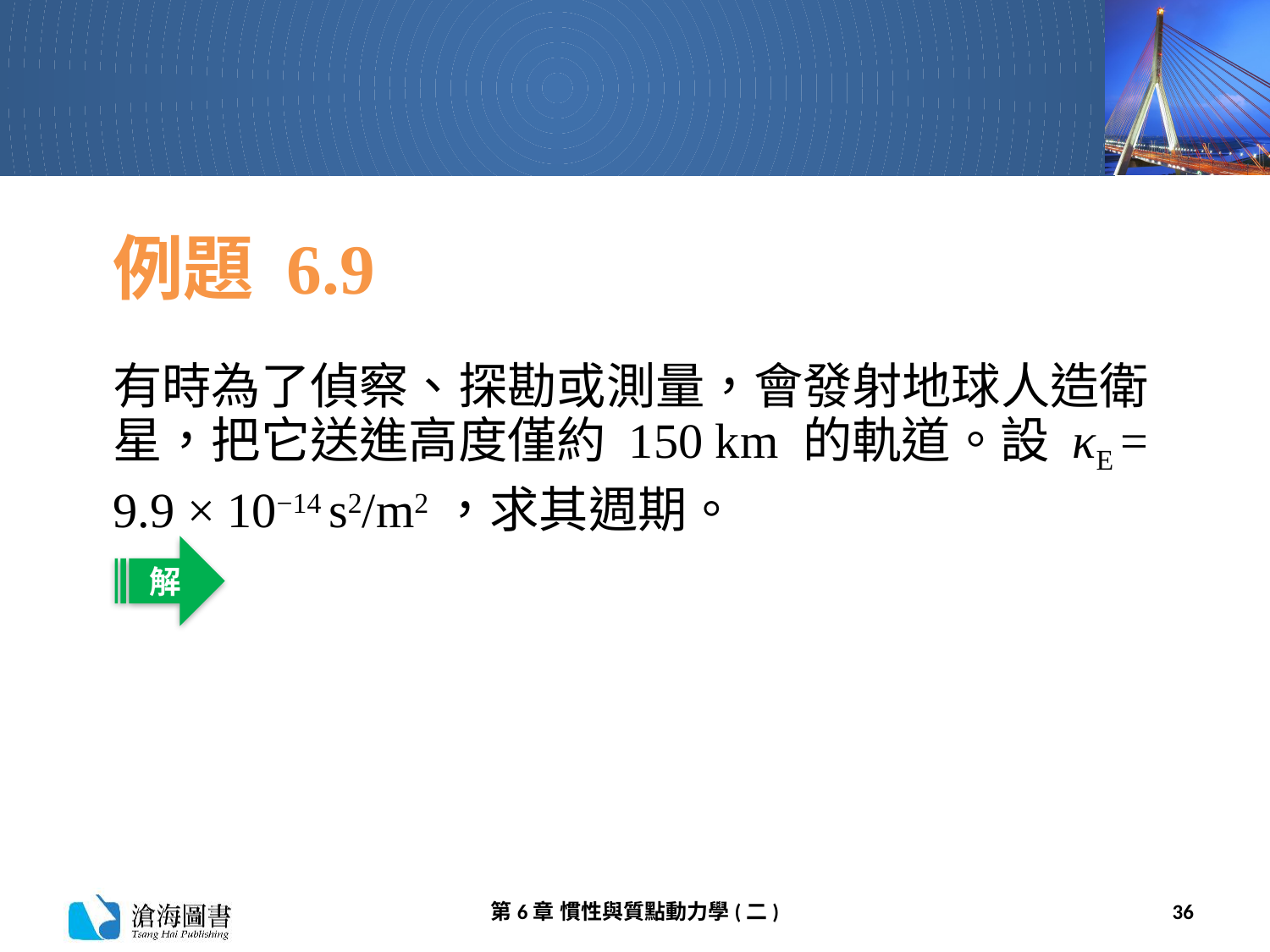

# 例題 6.9
有時為了偵察、探勘或測量，會發射地球人造衛星，把它送進高度僅約 150 km 的軌道。設 κE = 9.9 × 10−14 s2/m2，求其週期。

解
第6章 慣性與質點動力學(二)
36